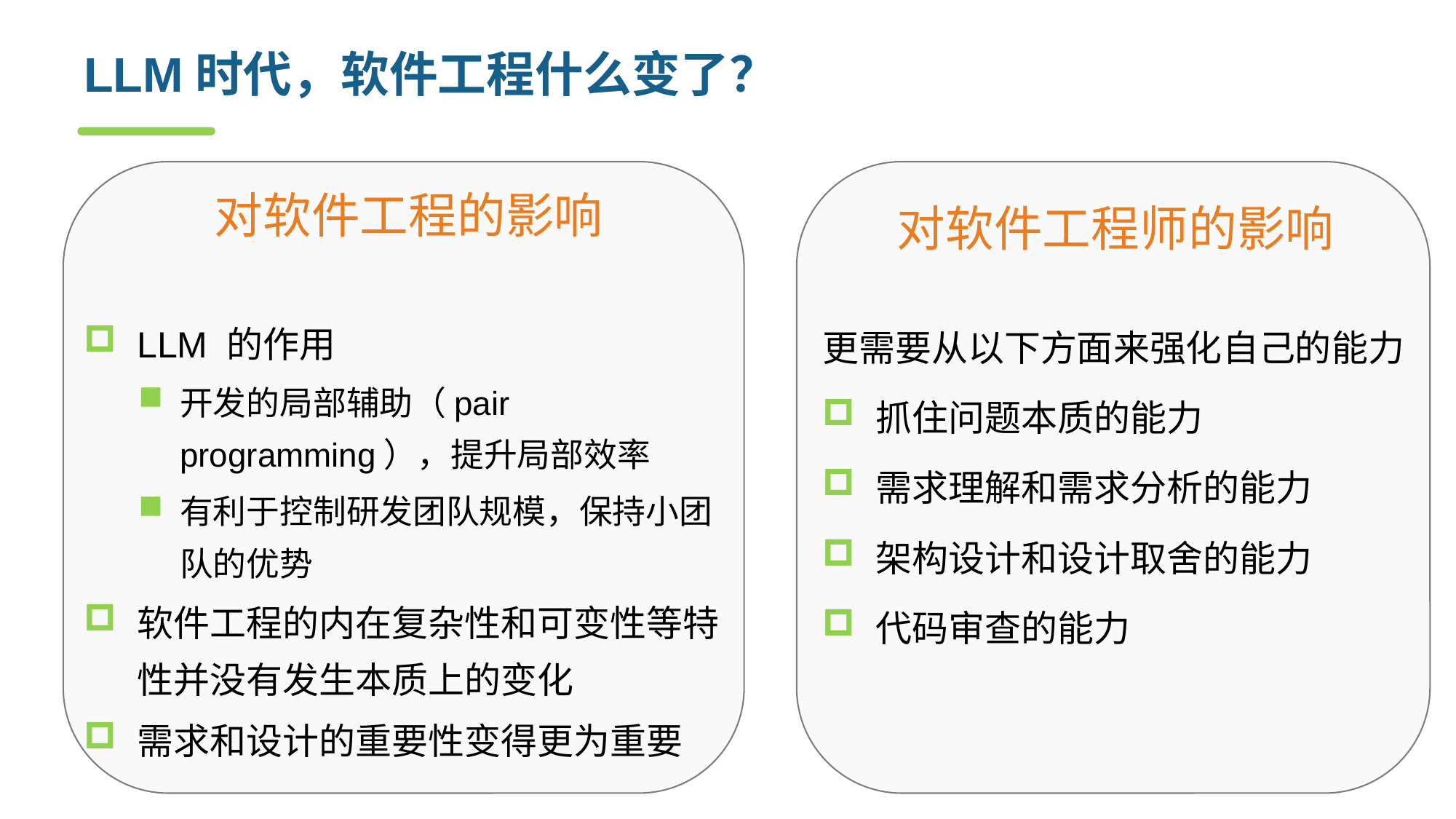

# LLM时代，软件工程什么变了？

对软件工程的影响

LLM 的作用
开发的局部辅助（pair programming），提升局部效率
有利于控制研发团队规模，保持小团队的优势
软件工程的内在复杂性和可变性等特性并没有发生本质上的变化
需求和设计的重要性变得更为重要
对软件工程师的影响

更需要从以下方面来强化自己的能力
抓住问题本质的能力
需求理解和需求分析的能力
架构设计和设计取舍的能力
代码审查的能力
58